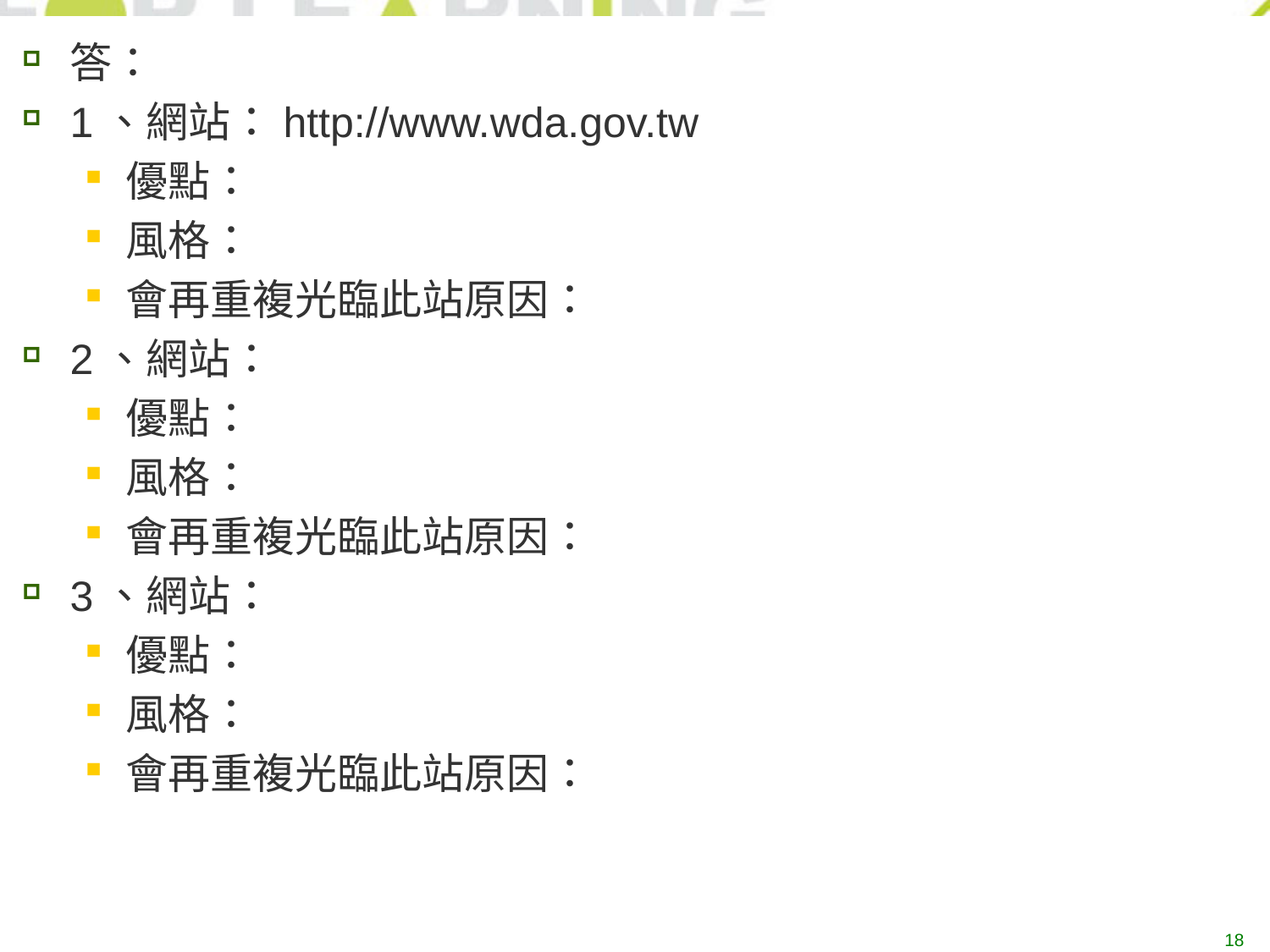

答：
1、網站：http://www.wda.gov.tw
優點：
風格：
會再重複光臨此站原因：
2、網站：
優點：
風格：
會再重複光臨此站原因：
3、網站：
優點：
風格：
會再重複光臨此站原因：

18